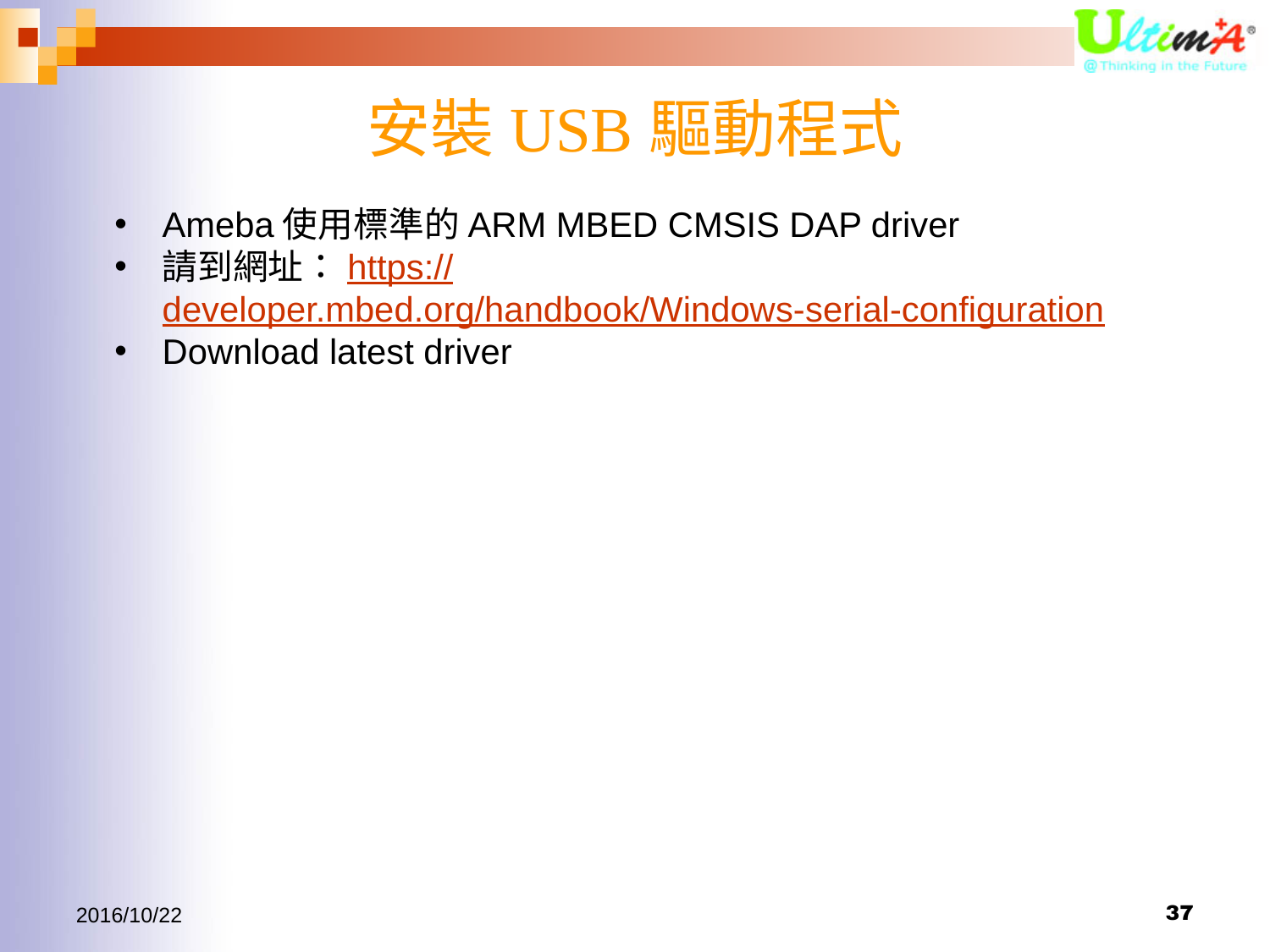

安裝USB驅動程式
Ameba使用標準的ARM MBED CMSIS DAP driver
請到網址：https://developer.mbed.org/handbook/Windows-serial-configuration
Download latest driver
2016/10/22
37